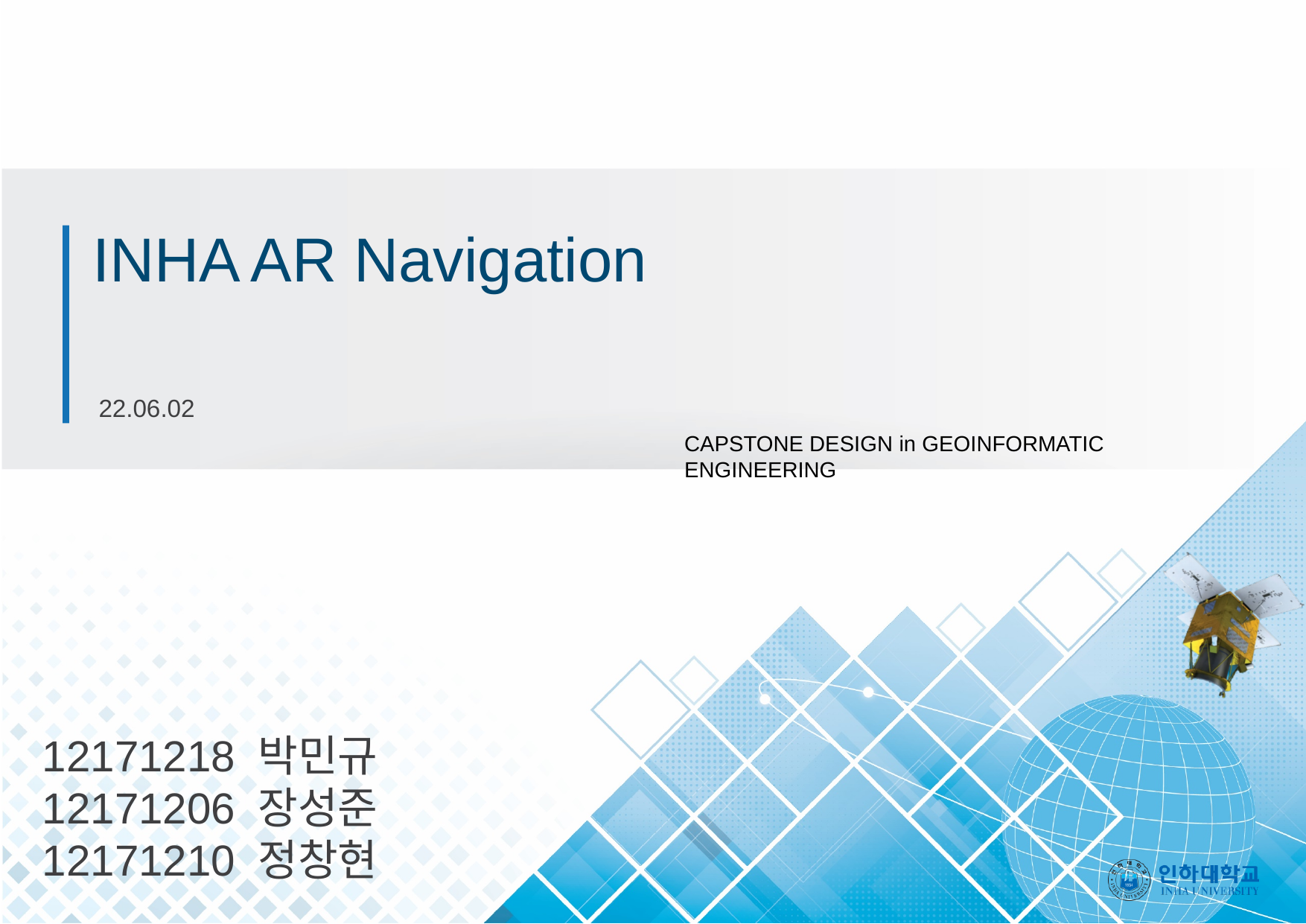

22.06.02
CAPSTONE DESIGN in GEOINFORMATIC ENGINEERING
12171218 박민규
12171206 장성준
12171210 정창현